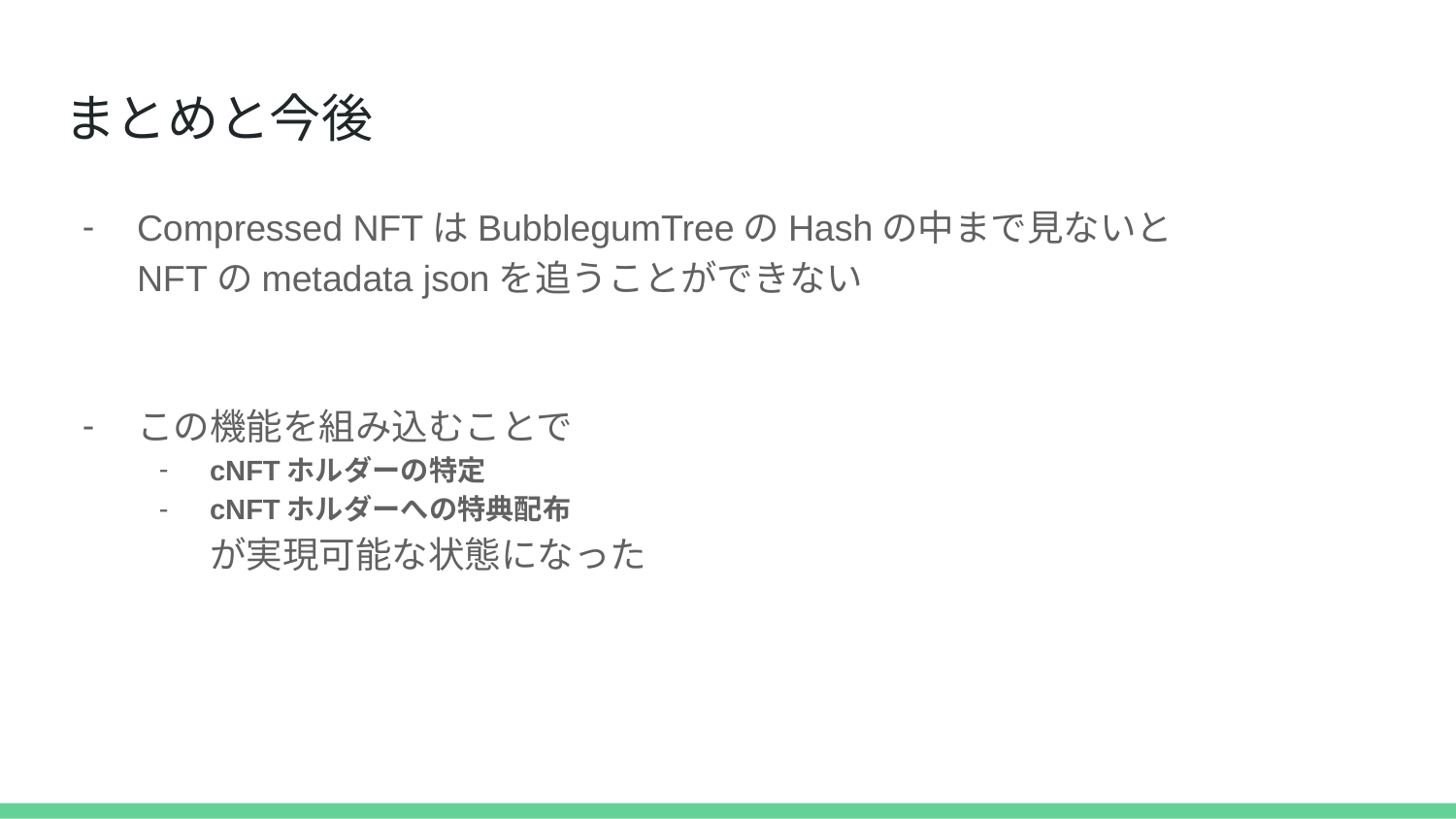

# まとめと今後
Compressed NFTはBubblegumTreeのHashの中まで見ないと
NFTのmetadata jsonを追うことができない

この機能を組み込むことで
cNFTホルダーの特定
cNFTホルダーへの特典配布
が実現可能な状態になった